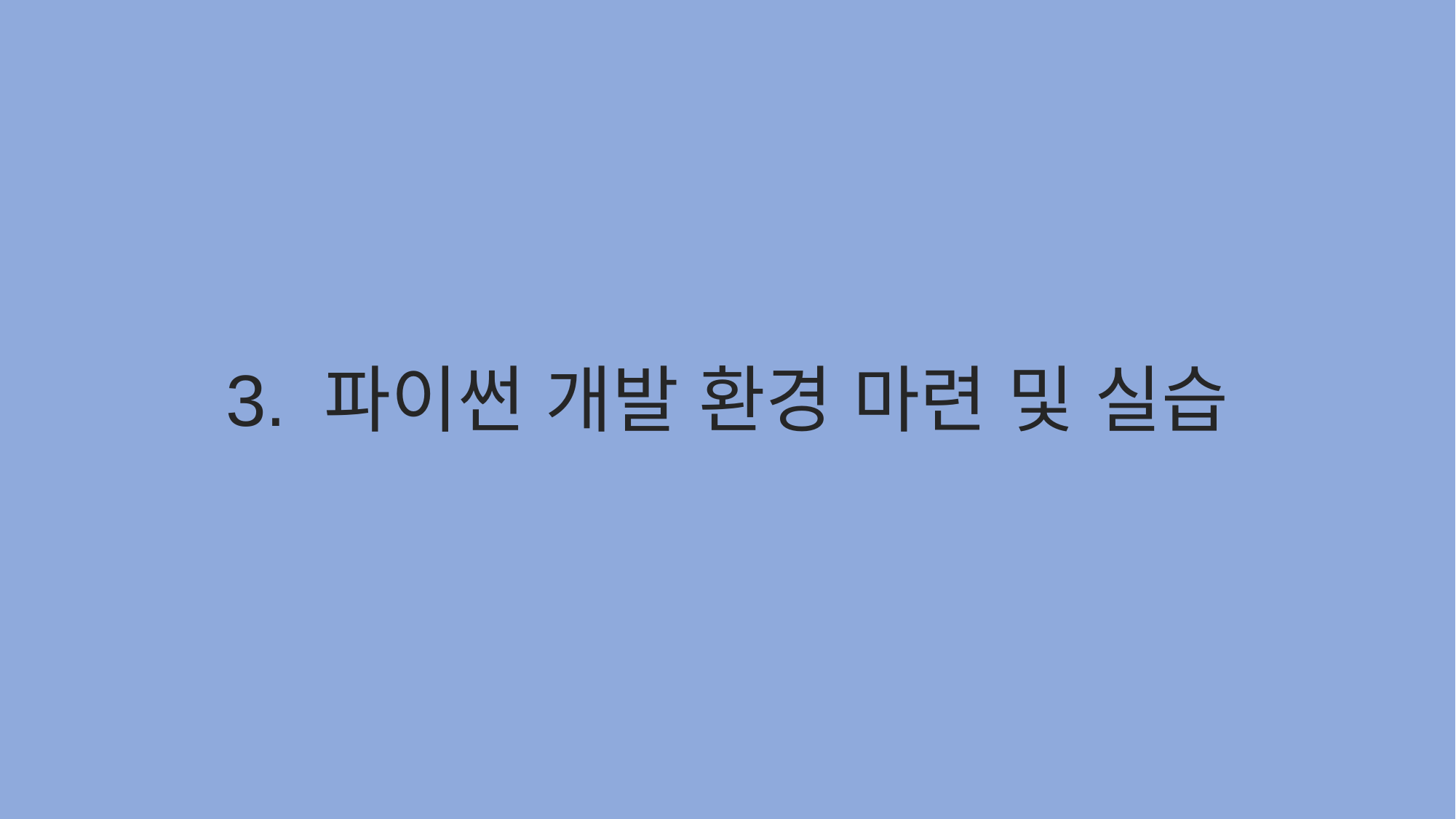

3. 파이썬 개발 환경 마련 및 실습